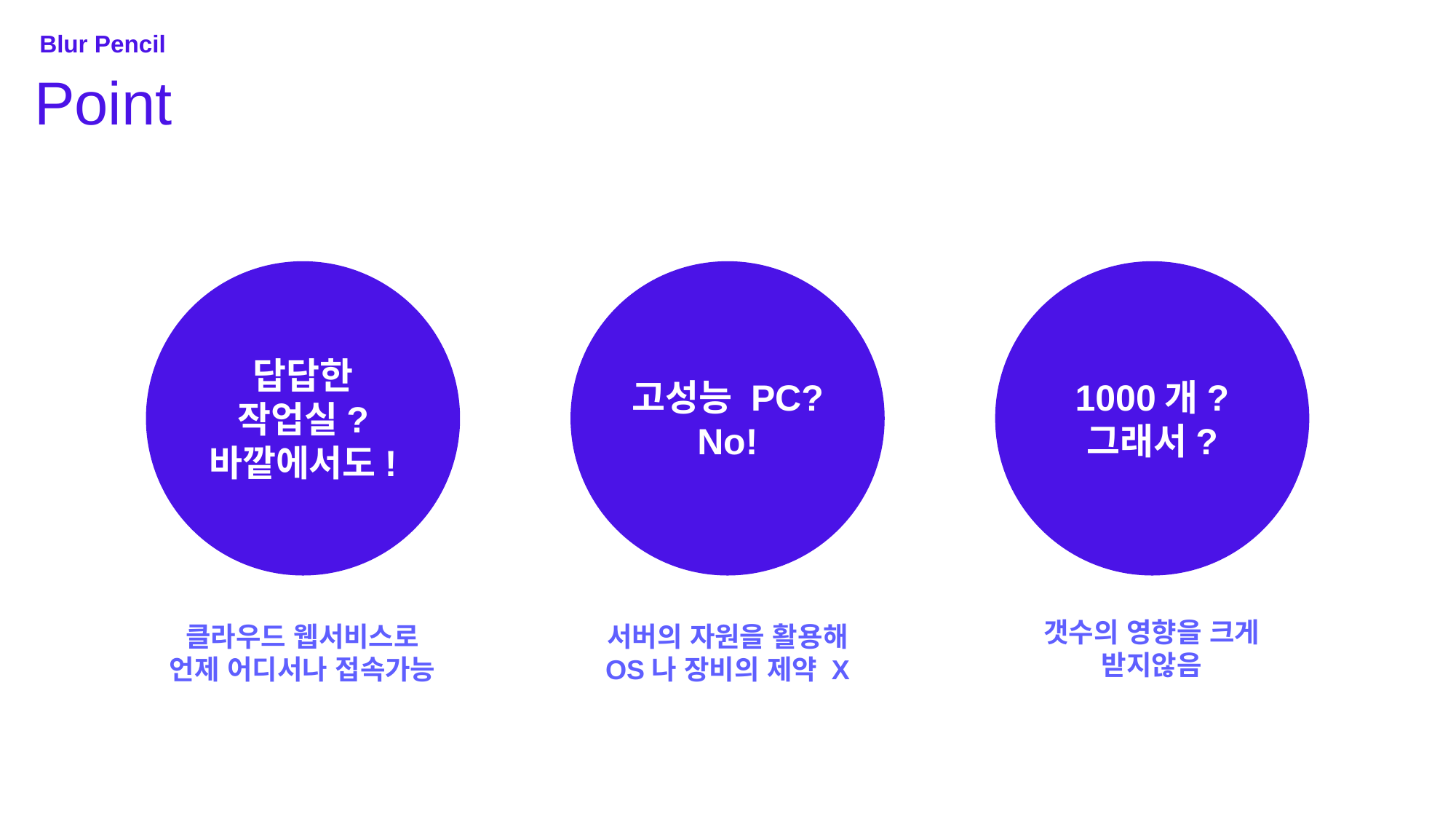

Blur Pencil
Point
답답한
작업실?
바깥에서도!
고성능 PC?
No!
1000개?
그래서?
갯수의 영향을 크게
받지않음
클라우드 웹서비스로
언제 어디서나 접속가능
서버의 자원을 활용해
OS나 장비의 제약 X